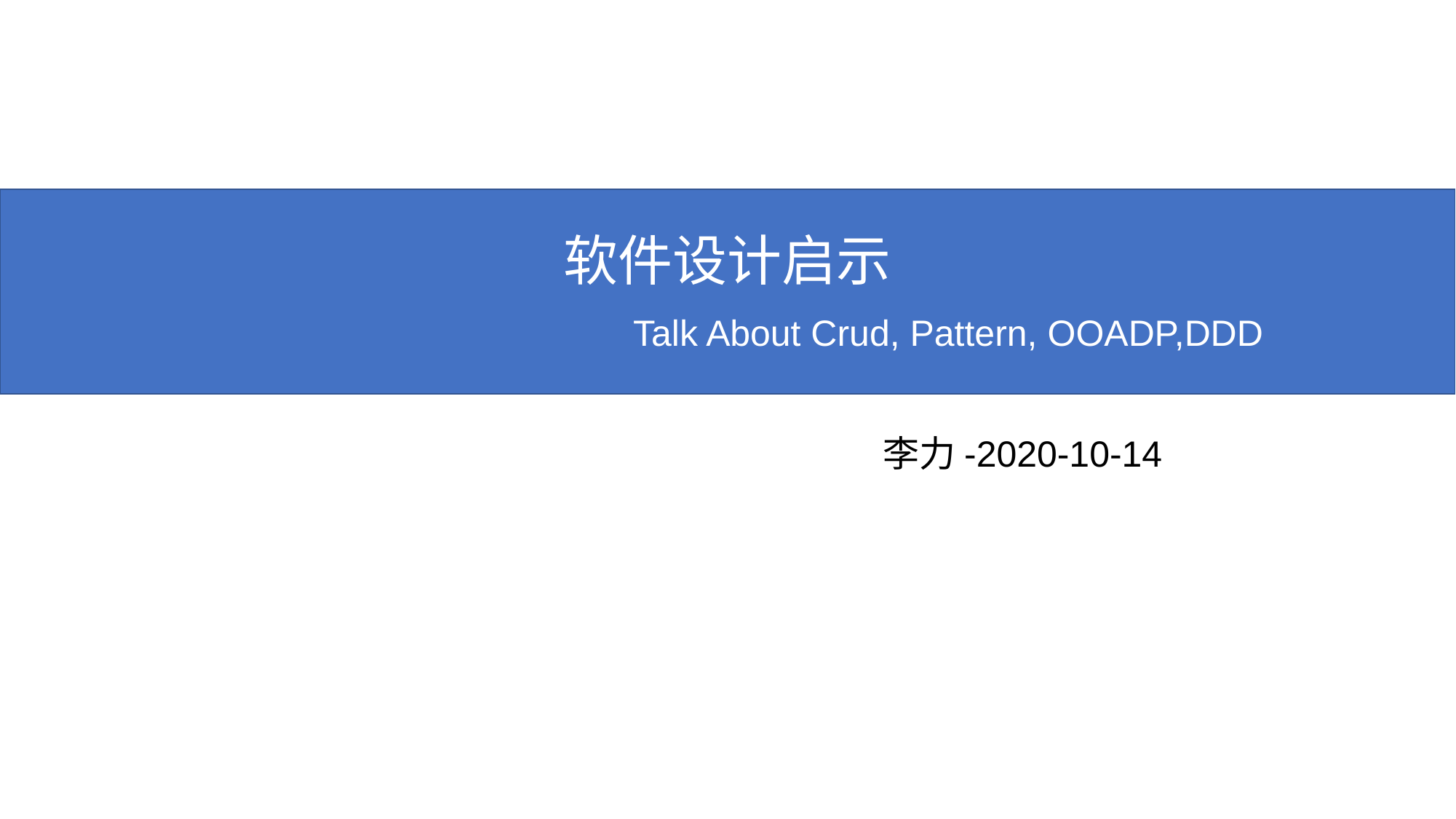

软件设计启示
	                      Talk About Crud, Pattern, OOADP,DDD
                                                                       李力-2020-10-14